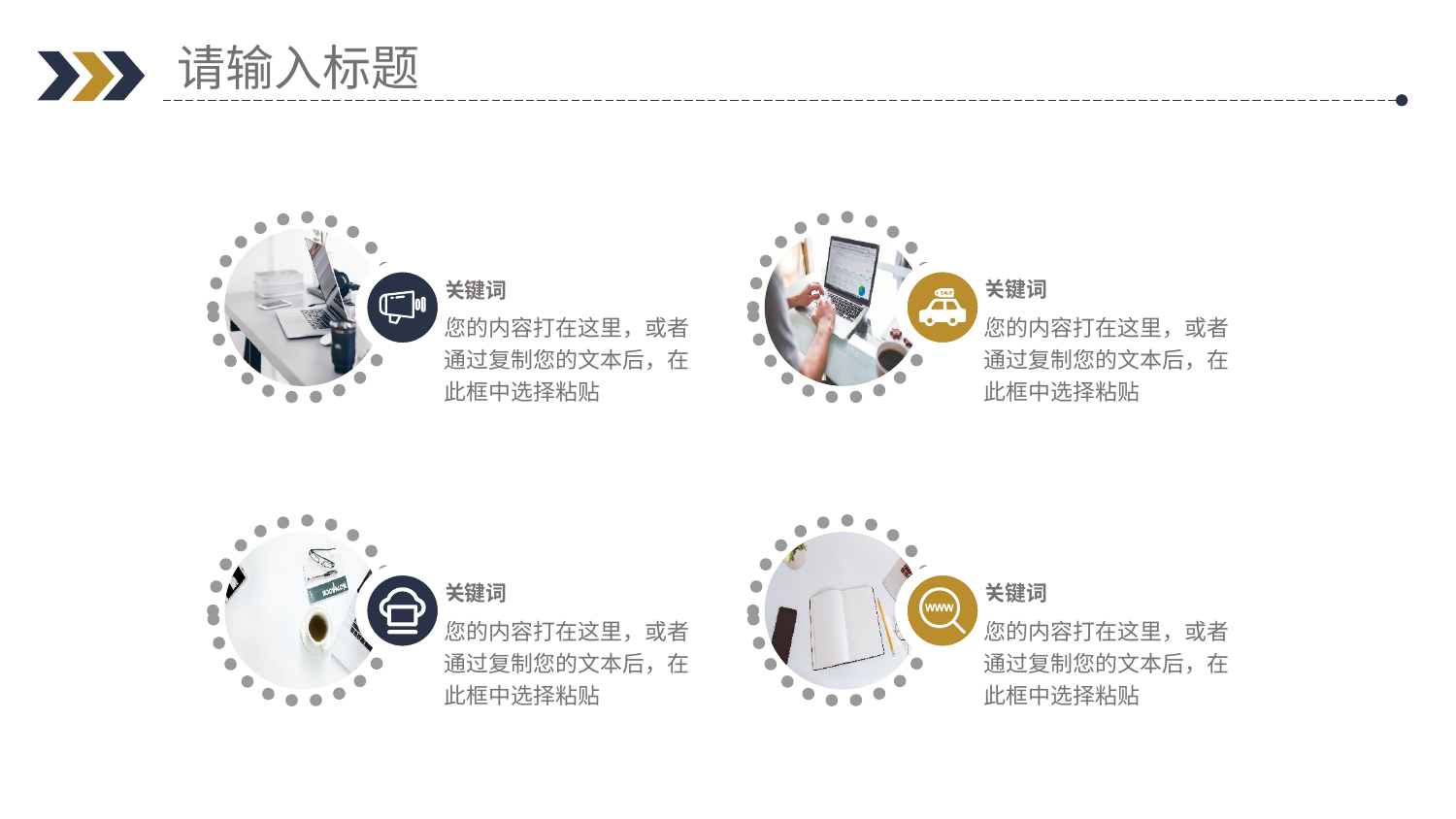

请输入标题

关键词
您的内容打在这里，或者通过复制您的文本后，在此框中选择粘贴

关键词
您的内容打在这里，或者通过复制您的文本后，在此框中选择粘贴

关键词
您的内容打在这里，或者通过复制您的文本后，在此框中选择粘贴

关键词
您的内容打在这里，或者通过复制您的文本后，在此框中选择粘贴